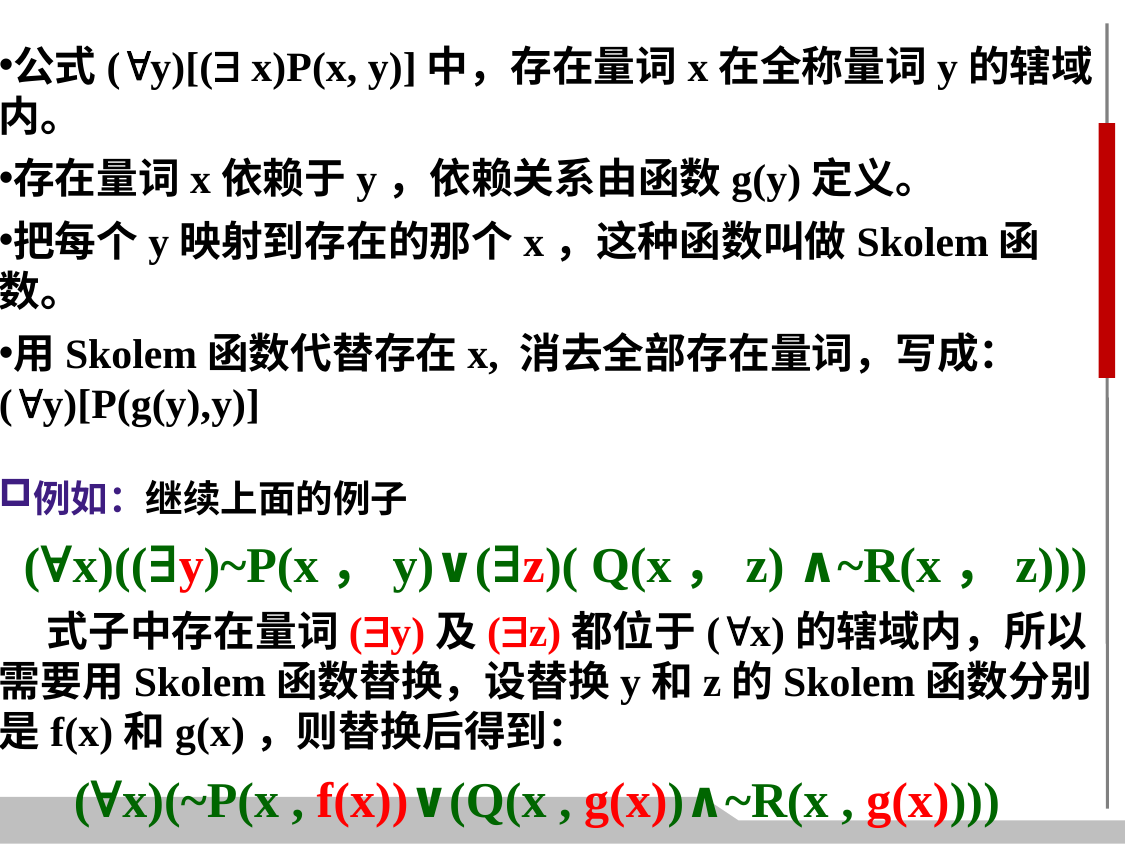

公式(∀y)[(∃ x)P(x, y)]中，存在量词x在全称量词y的辖域内。
存在量词x依赖于y，依赖关系由函数g(y)定义。
把每个y映射到存在的那个x，这种函数叫做Skolem函数。
用Skolem函数代替存在x, 消去全部存在量词，写成： (∀y)[P(g(y),y)]

例如：继续上面的例子
  (∀x)((∃y)~P(x，y)∨(∃z)( Q(x，z) ∧~R(x，z)))
    式子中存在量词(∃y)及(∃z)都位于(∀x)的辖域内，所以需要用Skolem函数替换，设替换y和z的Skolem函数分别是f(x)和g(x)，则替换后得到：
      (∀x)(~P(x , f(x))∨(Q(x , g(x))∧~R(x , g(x))))